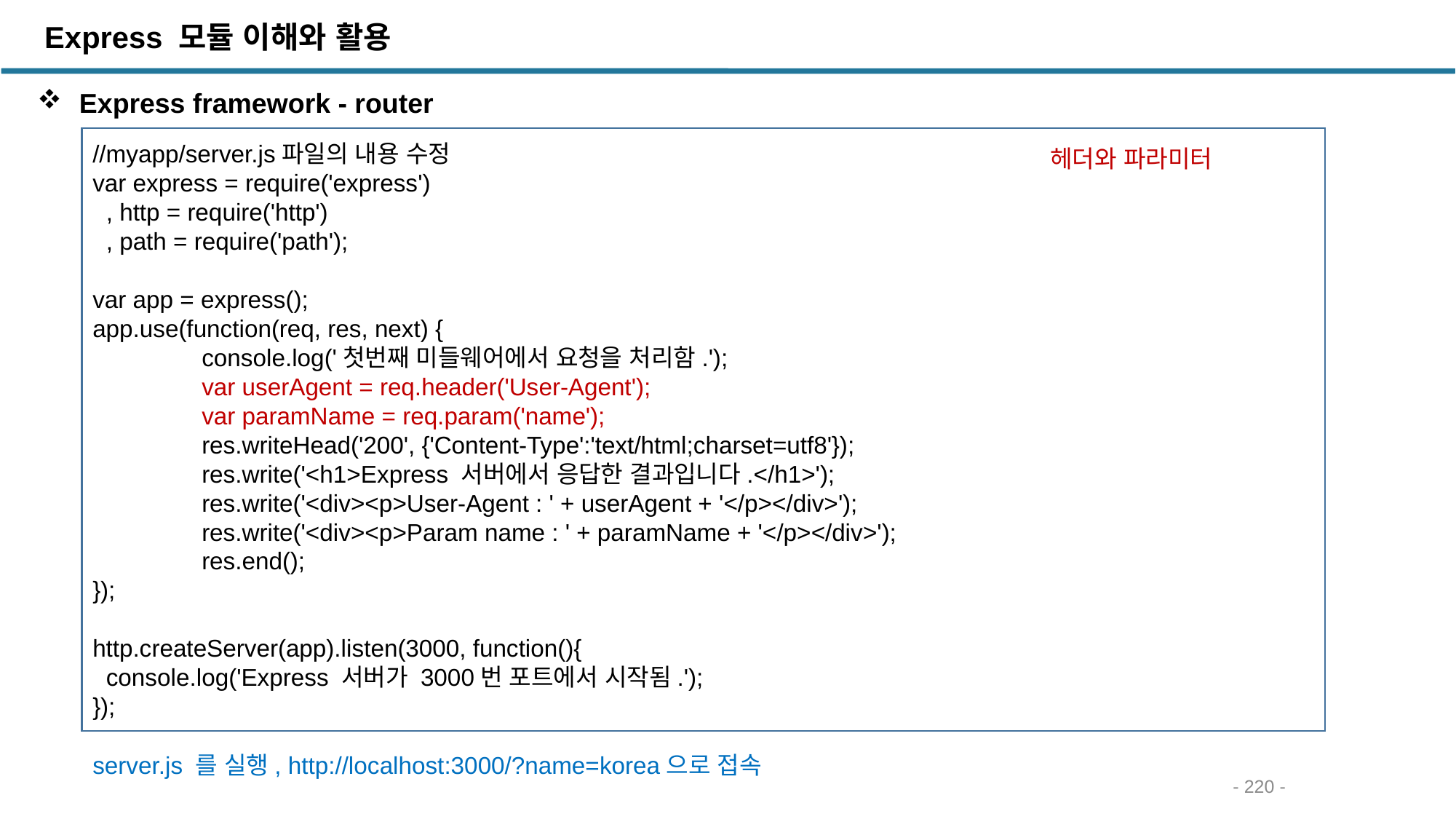

Express 모듈 이해와 활용
 Express framework - router

//myapp/server.js파일의 내용 수정
var express = require('express')
  , http = require('http')
  , path = require('path');

var app = express();
app.use(function(req, res, next) {
	console.log('첫번째 미들웨어에서 요청을 처리함.');
	var userAgent = req.header('User-Agent');
	var paramName = req.param('name');
	res.writeHead('200', {'Content-Type':'text/html;charset=utf8'});
	res.write('<h1>Express 서버에서 응답한 결과입니다.</h1>');
	res.write('<div><p>User-Agent : ' + userAgent + '</p></div>');
	res.write('<div><p>Param name : ' + paramName + '</p></div>');
	res.end();
});

http.createServer(app).listen(3000, function(){
  console.log('Express 서버가 3000번 포트에서 시작됨.');
});
헤더와 파라미터
server.js 를 실행, http://localhost:3000/?name=korea으로 접속
- 220 -